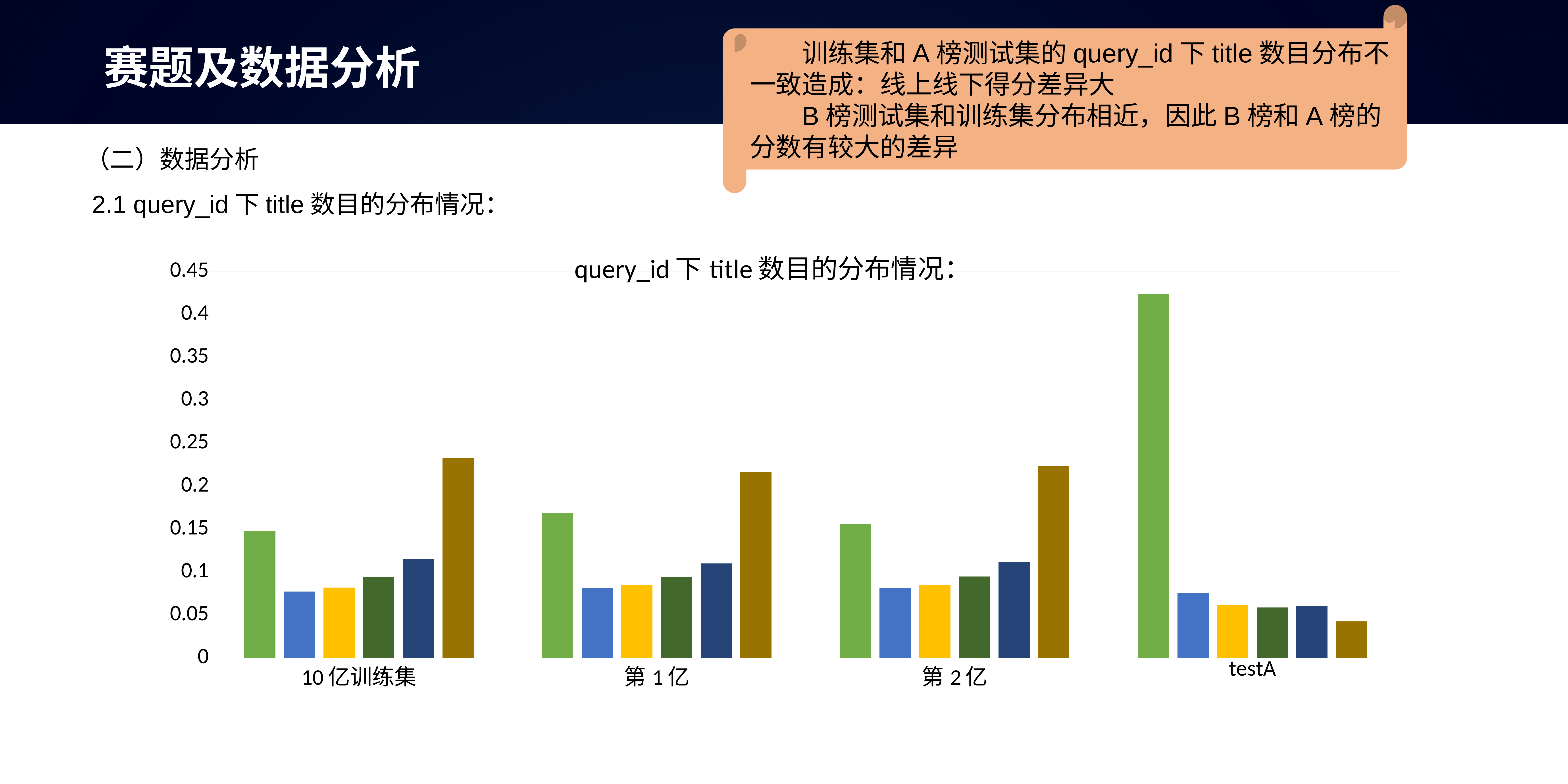

训练集和A榜测试集的query_id下title数目分布不一致造成：线上线下得分差异大
B榜测试集和训练集分布相近，因此B榜和A榜的分数有较大的差异
赛题及数据分析

（二）数据分析
 2.1 query_id下title数目的分布情况：

### Chart: query_id下title数目的分布情况：

| Category |  |  |  |  |  |  |
|---|---|---|---|---|---|---|
| 10亿训练集 | 0.147909202273215 | 0.0772326340095123 | 0.0817132549706387 | 0.0940876429498529 | 0.114781022867496 | 0.232982808351625 |
| 第1亿 | 0.168537898740184 | 0.0814774958793995 | 0.0845887198438678 | 0.0938544574430719 | 0.109792342992333 | 0.216580364759231 |
| 第2亿 | 0.155400948308566 | 0.0813042217517066 | 0.0846855157937336 | 0.0948066836926123 | 0.111626464742049 | 0.223629381332177 |
| testA | 0.42328303806328 | 0.0758691178135346 | 0.0620506034516138 | 0.058741100001271 | 0.0606995504667502 | 0.0423230426505348 |